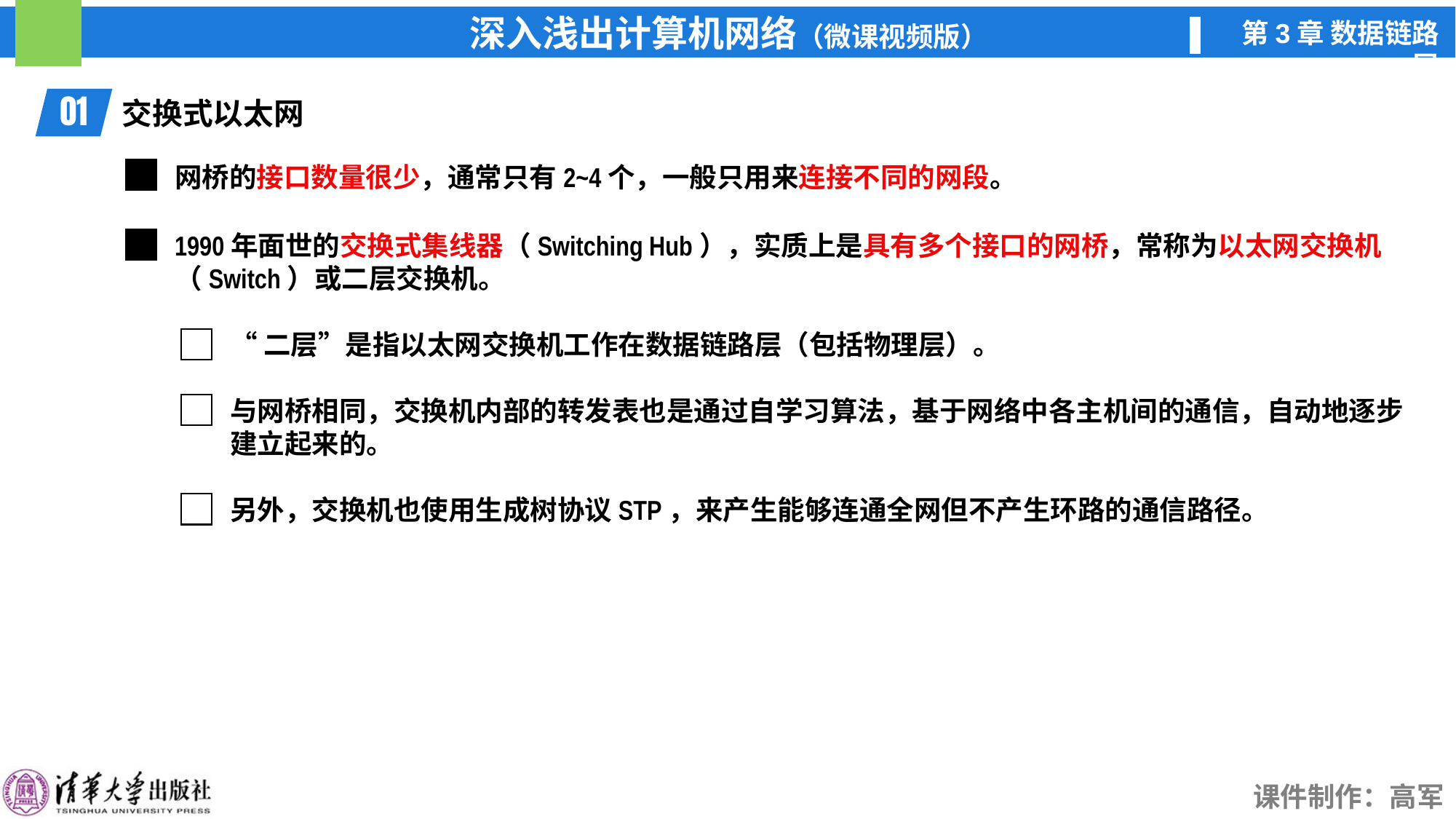

01
交换式以太网
网桥的接口数量很少，通常只有2~4个，一般只用来连接不同的网段。

1990年面世的交换式集线器（Switching Hub），实质上是具有多个接口的网桥，常称为以太网交换机（Switch）或二层交换机。

“二层”是指以太网交换机工作在数据链路层（包括物理层）。

与网桥相同，交换机内部的转发表也是通过自学习算法，基于网络中各主机间的通信，自动地逐步建立起来的。

另外，交换机也使用生成树协议STP，来产生能够连通全网但不产生环路的通信路径。